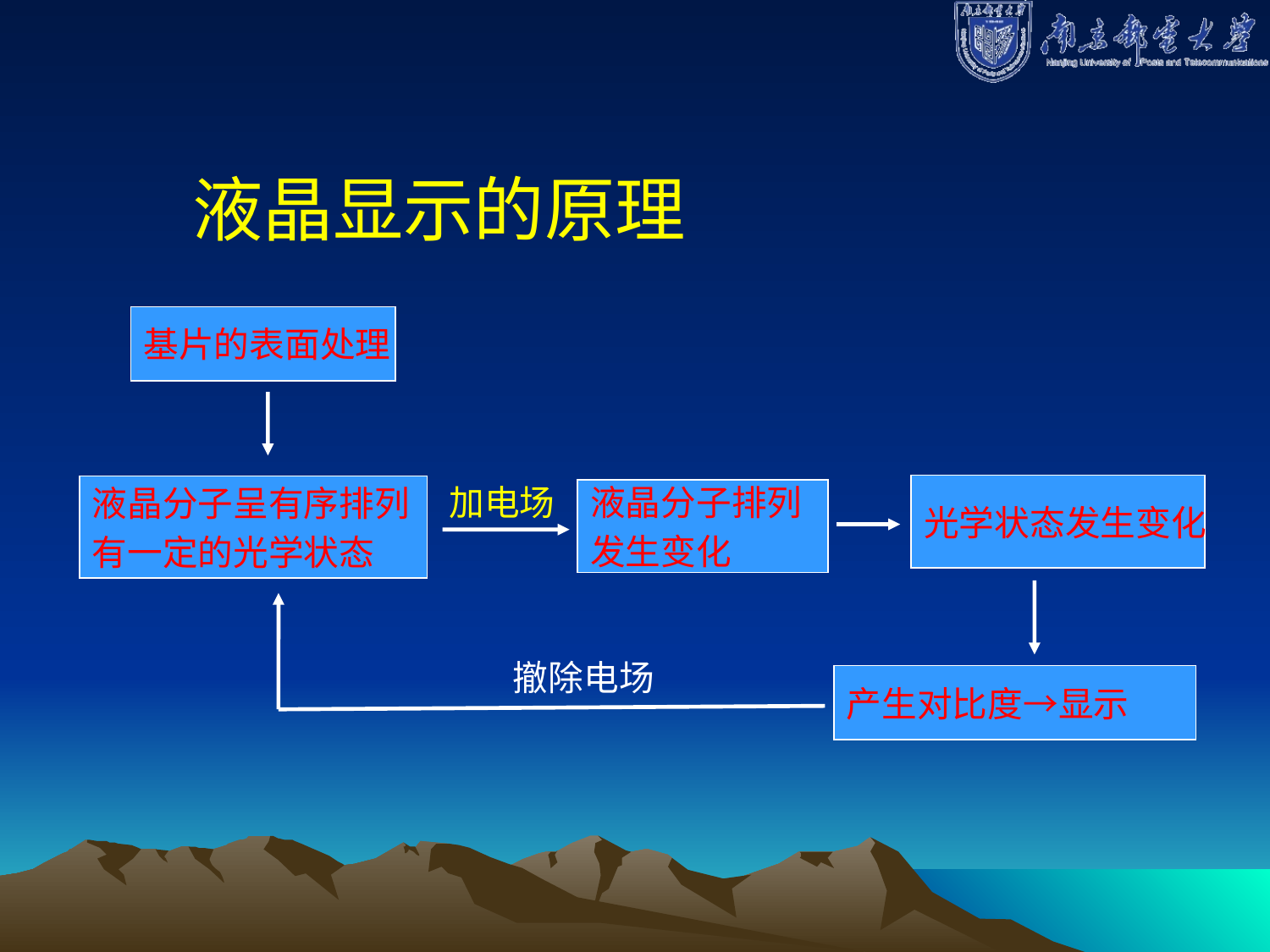

液晶显示的原理
基片的表面处理

加电场
光学状态发生变化
液晶分子呈有序排列
有一定的光学状态
液晶分子排列
发生变化

撤除电场
产生对比度→显示